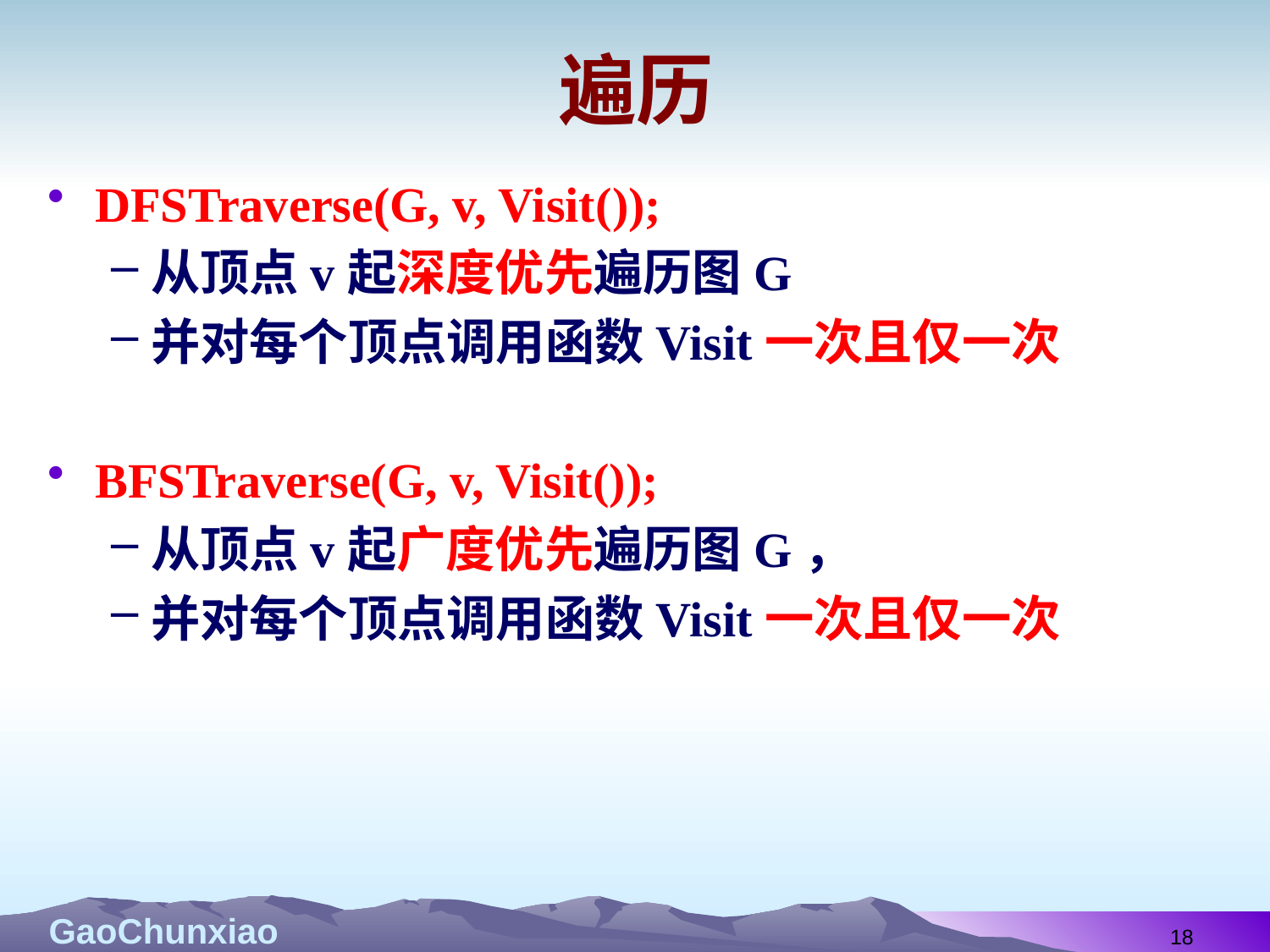

# 遍历
DFSTraverse(G, v, Visit());
从顶点v起深度优先遍历图G
并对每个顶点调用函数Visit一次且仅一次

BFSTraverse(G, v, Visit());
从顶点v起广度优先遍历图G，
并对每个顶点调用函数Visit一次且仅一次
18